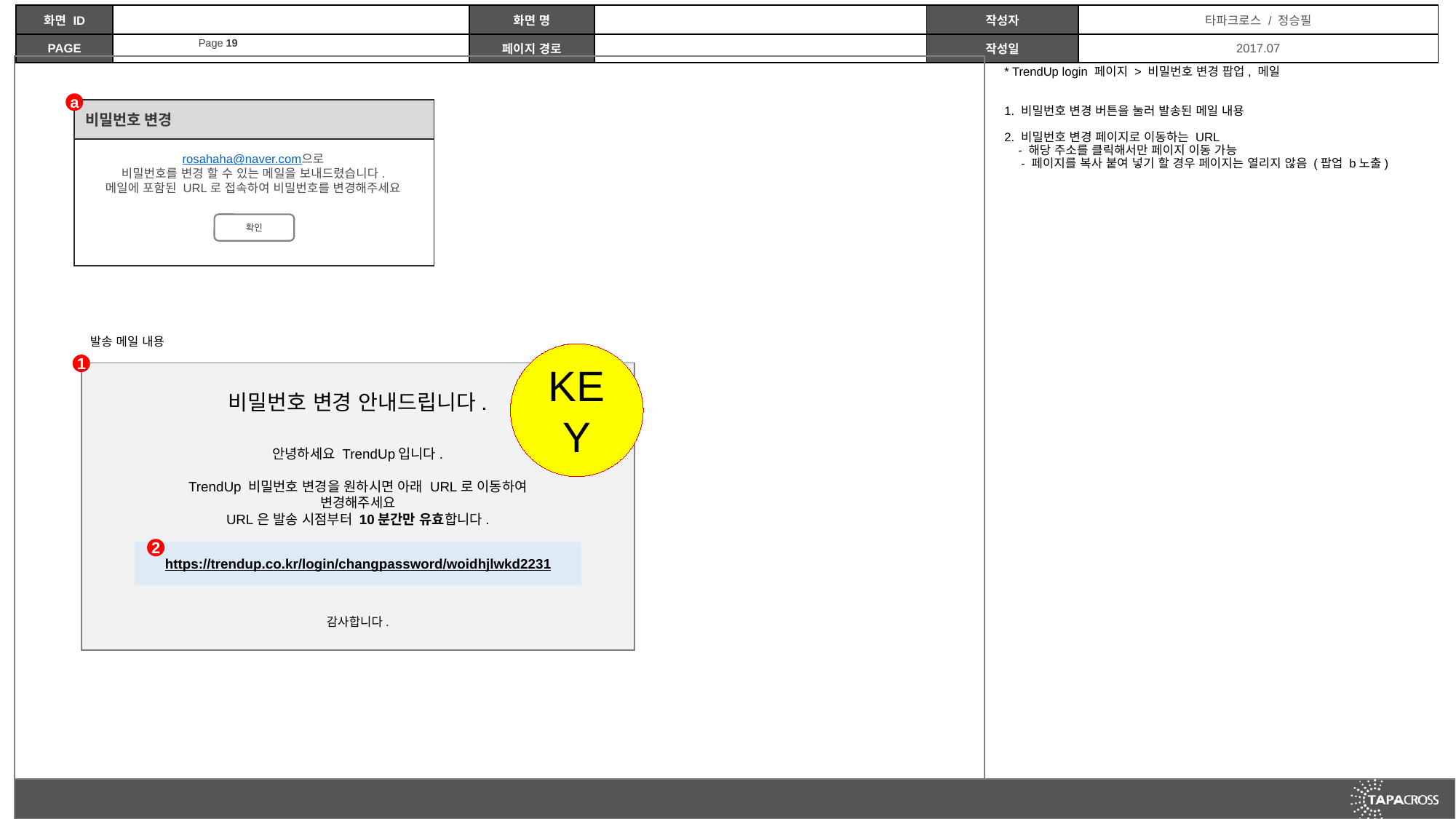

* TrendUp login 페이지 > 비밀번호 변경 팝업, 메일
1. 비밀번호 변경 버튼을 눌러 발송된 메일 내용
2. 비밀번호 변경 페이지로 이동하는 URL
    - 해당 주소를 클릭해서만 페이지 이동 가능
    - 페이지를 복사 붙여 넣기 할 경우 페이지는 열리지 않음 (팝업 b노출)
a
비밀번호 변경

rosahaha@naver.com으로
비밀번호를 변경 할 수 있는 메일을 보내드렸습니다.
메일에 포함된 URL로 접속하여 비밀번호를 변경해주세요
확인
발송 메일 내용
KEY
1

비밀번호 변경 안내드립니다.
안녕하세요 TrendUp입니다.
TrendUp 비밀번호 변경을 원하시면 아래 URL로 이동하여 변경해주세요
URL은 발송 시점부터 10분간만 유효합니다.

감사합니다.
2
https://trendup.co.kr/login/changpassword/woidhjlwkd2231